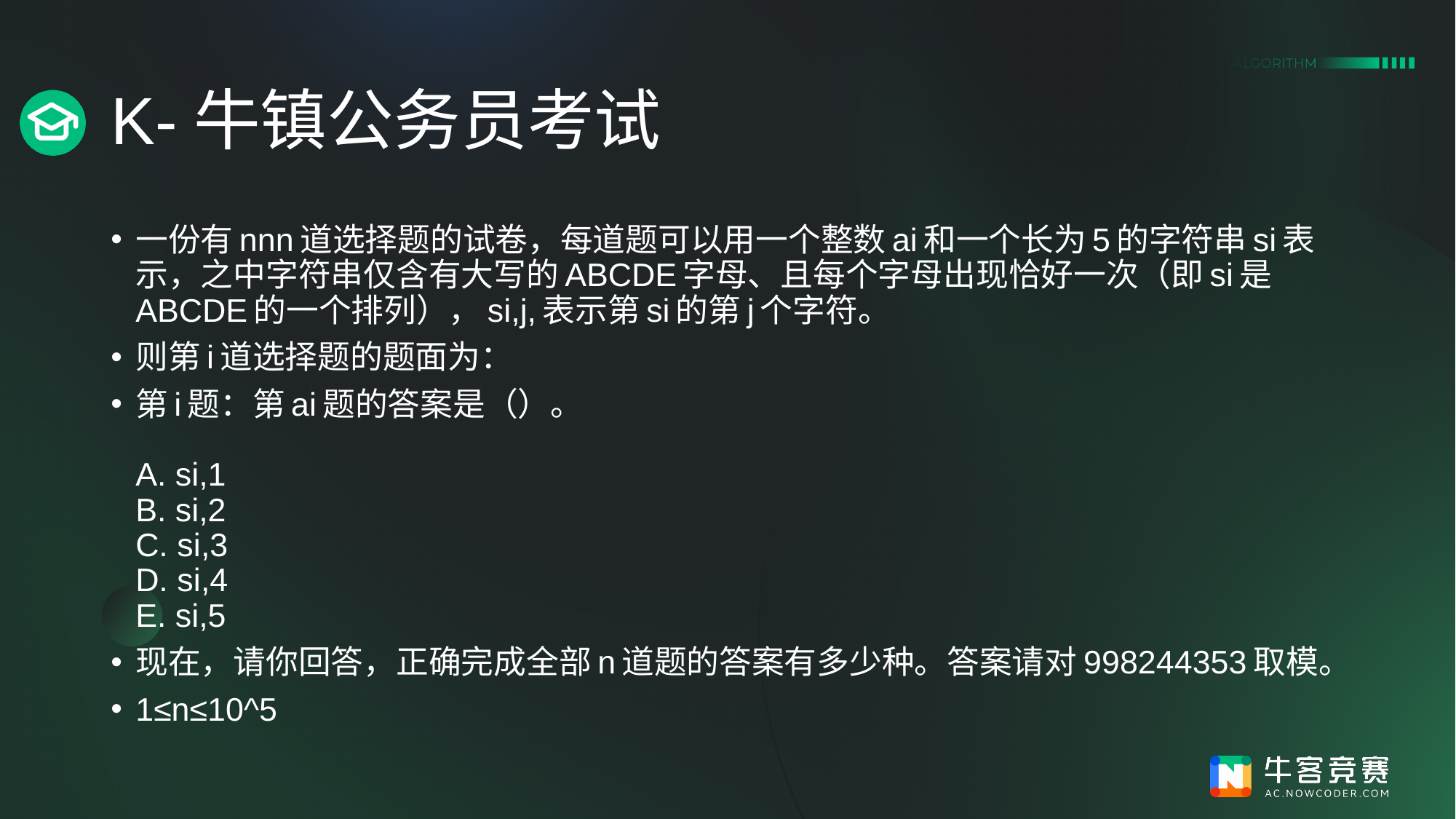

# K-牛镇公务员考试
一份有nnn道选择题的试卷，每道题可以用一个整数ai和一个长为5的字符串si​表示，之中字符串仅含有大写的ABCDE字母、且每个字母出现恰好一次（即si是ABCDE的一个排列），si,j,​表示第si​的第j个字符。
则第i道选择题的题面为：
第i题：第ai题的答案是（）。
A. si,1​
B. si,2​
C. si,3​
D. si,4​
E. si,5​
现在，请你回答，正确完成全部n道题的答案有多少种。答案请对998244353取模。
1≤n≤10^5